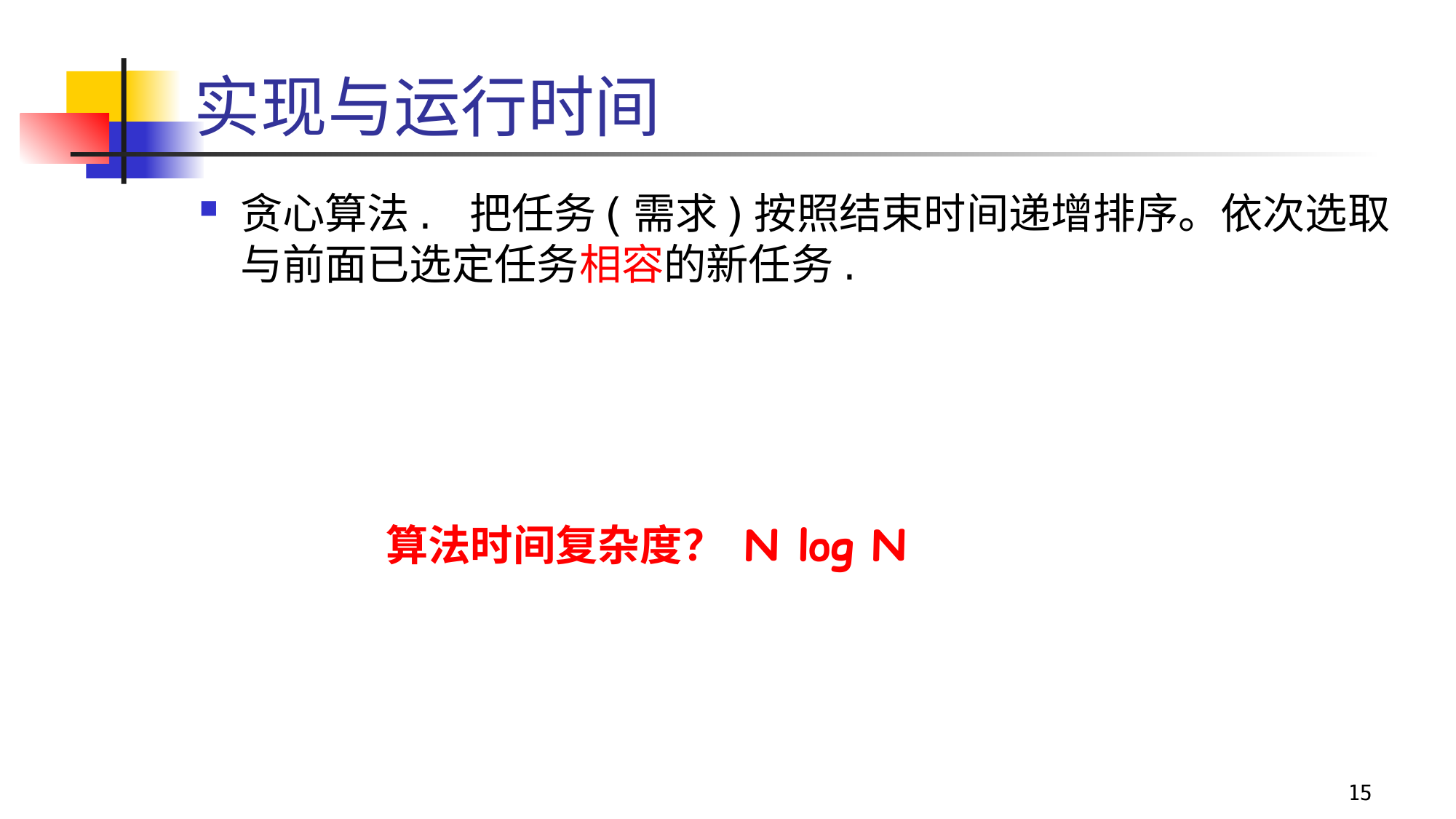

# 实现与运行时间
贪心算法.  把任务(需求)按照结束时间递增排序。依次选取与前面已选定任务相容的新任务.

算法时间复杂度？ N log N
15